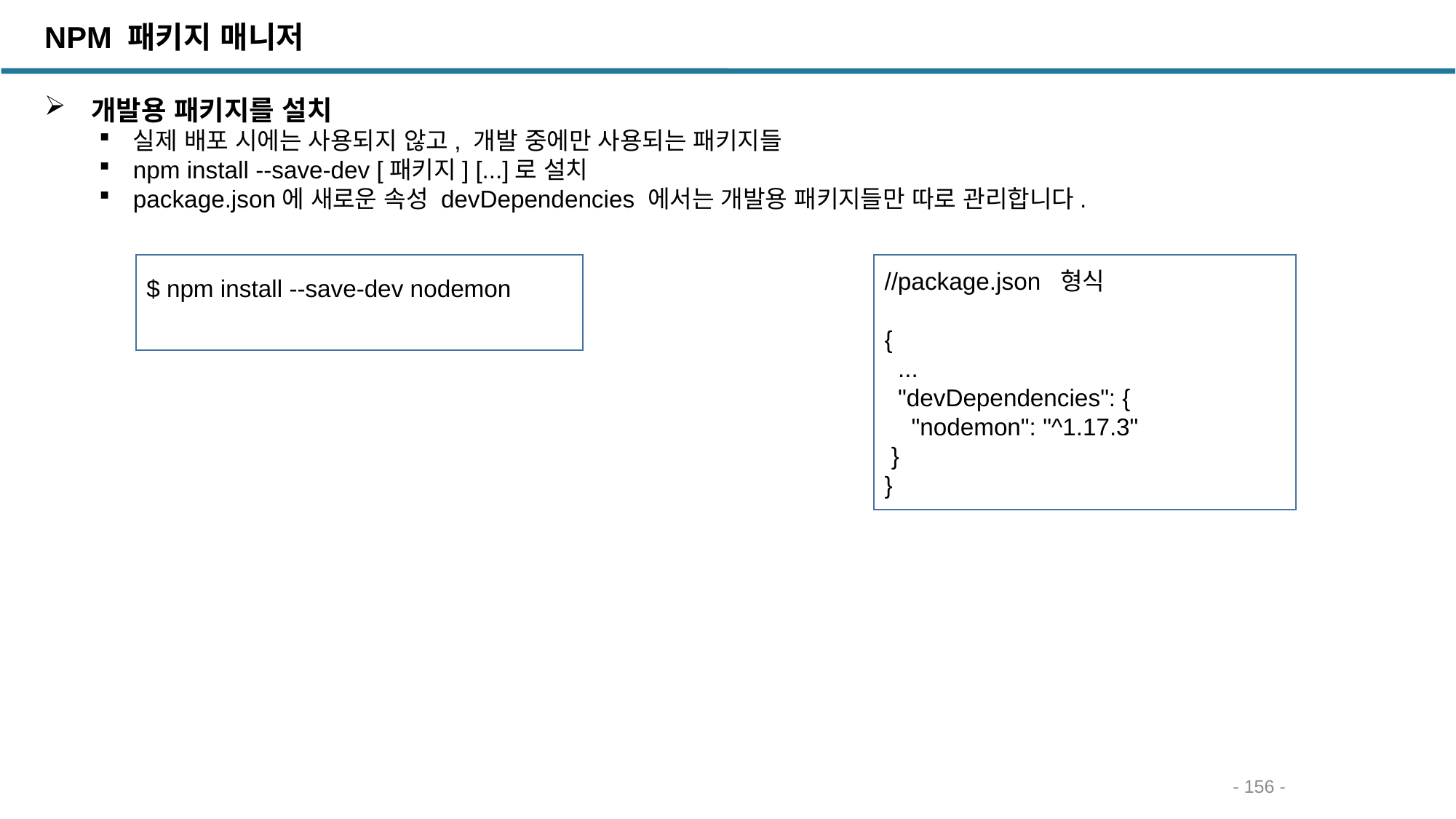

NPM 패키지 매니저

 개발용 패키지를 설치
실제 배포 시에는 사용되지 않고, 개발 중에만 사용되는 패키지들
npm install --save-dev [패키지] [...]로 설치
package.json에 새로운 속성 devDependencies 에서는 개발용 패키지들만 따로 관리합니다.

$ npm install --save-dev nodemon

//package.json  형식

{
  ...
  "devDependencies": {
    "nodemon": "^1.17.3"
 }
}
- 156 -